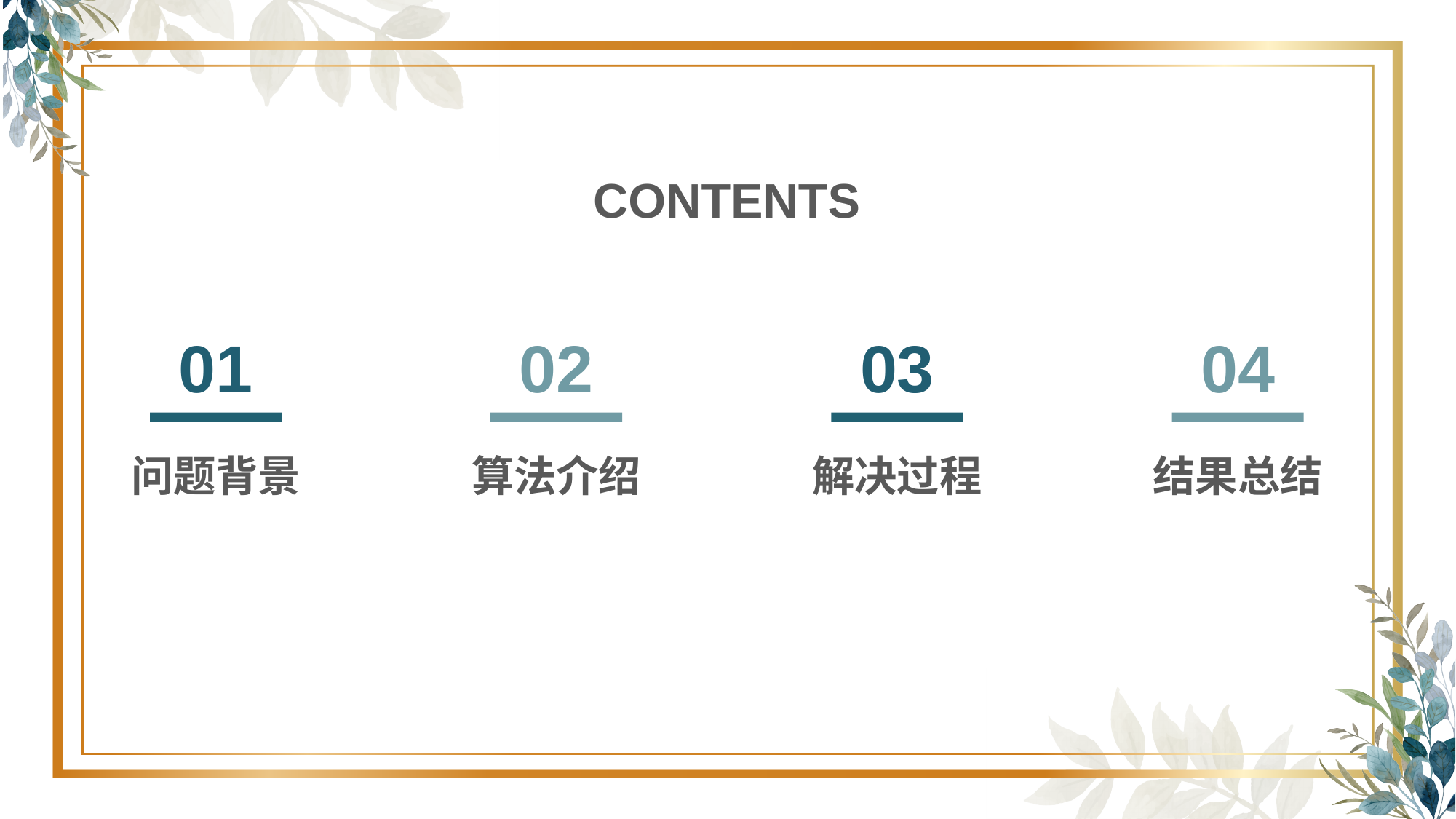

CONTENTS
01
02
03
04

问题背景
算法介绍
解决过程
结果总结